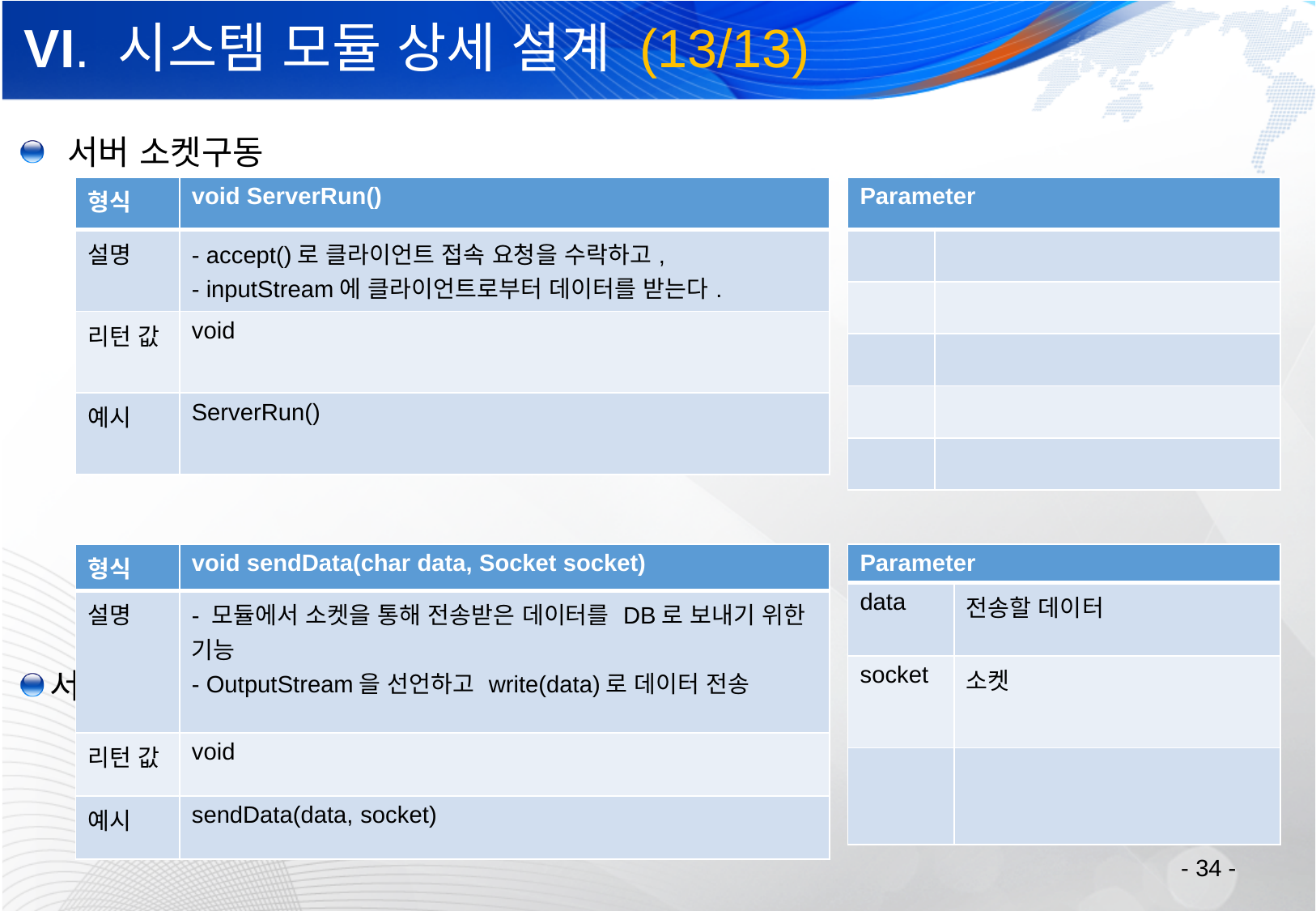

# VI. 시스템 모듈 상세 설계 (13/13)
 서버 소켓구동

서버 소켓에서 DB로 데이터 전송

| 형식 | void ServerRun() |
| --- | --- |
| 설명 | - accept()로 클라이언트 접속 요청을 수락하고, - inputStream에 클라이언트로부터 데이터를 받는다. |
| 리턴 값 | void |
| 예시 | ServerRun() |
| Parameter |  |
| --- | --- |
|  |  |
|  |  |
|  |  |
|  |  |
|  |  |
| Parameter |  |
| --- | --- |
| data | 전송할 데이터 |
| socket | 소켓 |
|  |  |
| 형식 | void sendData(char data, Socket socket) |
| --- | --- |
| 설명 | - 모듈에서 소켓을 통해 전송받은 데이터를 DB로 보내기 위한 기능 - OutputStream을 선언하고 write(data)로 데이터 전송 |
| 리턴 값 | void |
| 예시 | sendData(data, socket) |
- 34 -